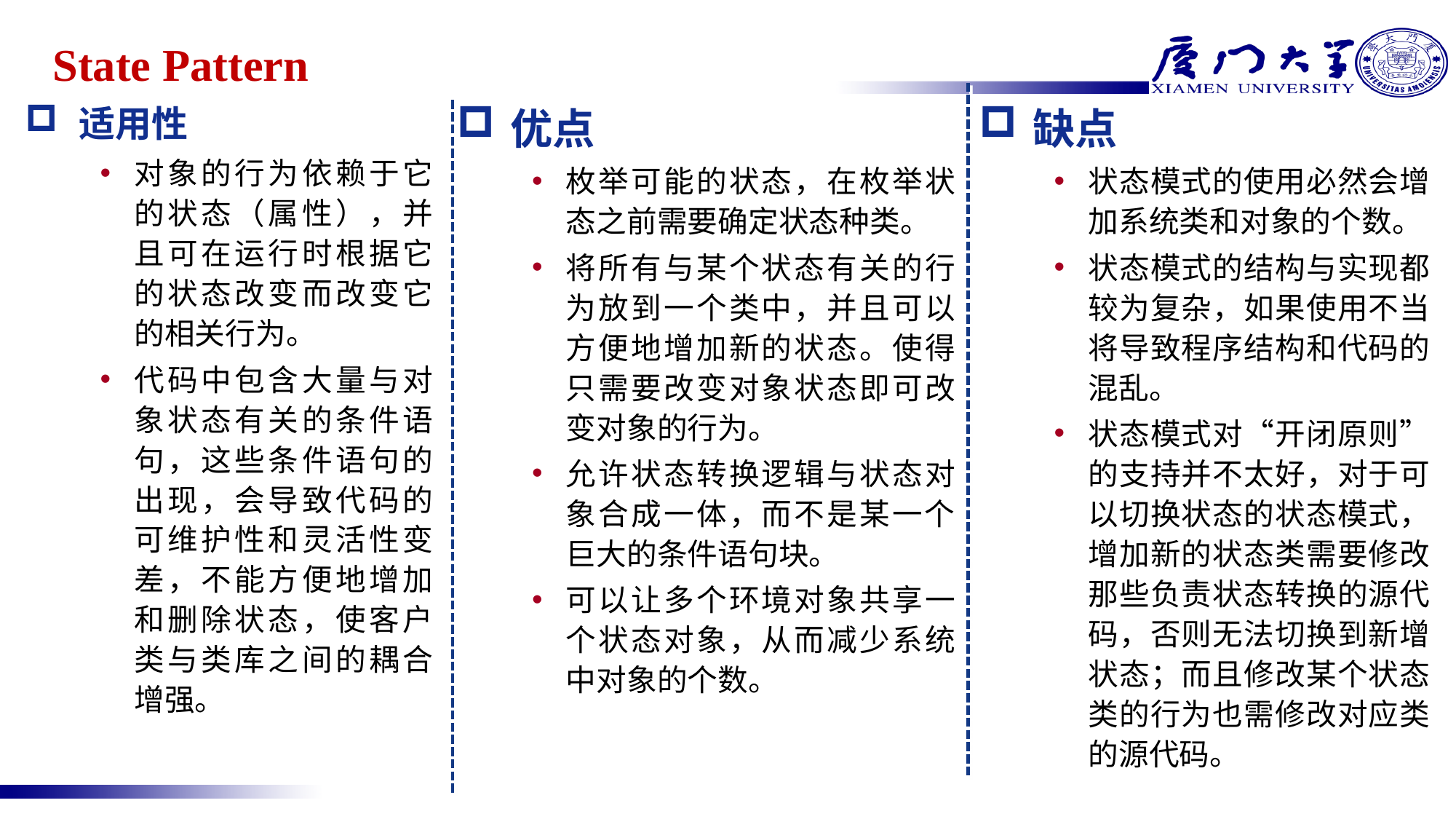

# State Pattern
优点
枚举可能的状态，在枚举状态之前需要确定状态种类。
将所有与某个状态有关的行为放到一个类中，并且可以方便地增加新的状态。使得只需要改变对象状态即可改变对象的行为。
允许状态转换逻辑与状态对象合成一体，而不是某一个巨大的条件语句块。
可以让多个环境对象共享一个状态对象，从而减少系统中对象的个数。

缺点
状态模式的使用必然会增加系统类和对象的个数。
状态模式的结构与实现都较为复杂，如果使用不当将导致程序结构和代码的混乱。
状态模式对“开闭原则”的支持并不太好，对于可以切换状态的状态模式，增加新的状态类需要修改那些负责状态转换的源代码，否则无法切换到新增状态；而且修改某个状态类的行为也需修改对应类的源代码。

适用性
对象的行为依赖于它的状态（属性），并且可在运行时根据它的状态改变而改变它的相关行为。
代码中包含大量与对象状态有关的条件语句，这些条件语句的出现，会导致代码的可维护性和灵活性变差，不能方便地增加和删除状态，使客户类与类库之间的耦合增强。